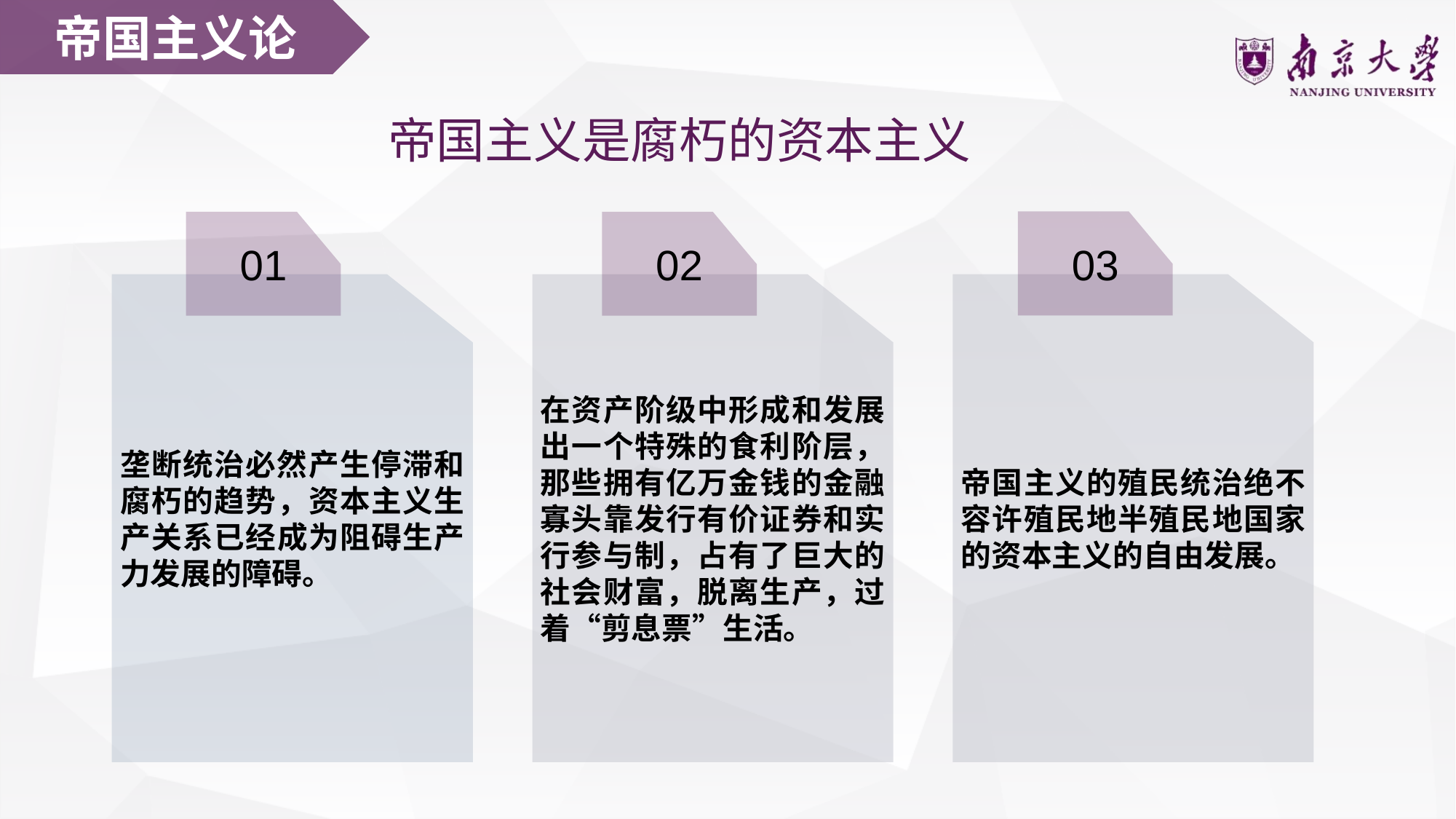

帝国主义论

帝国主义是腐朽的资本主义
03
01
02
垄断统治必然产生停滞和腐朽的趋势，资本主义生产关系已经成为阻碍生产力发展的障碍。
在资产阶级中形成和发展出一个特殊的食利阶层，那些拥有亿万金钱的金融寡头靠发行有价证券和实行参与制，占有了巨大的社会财富，脱离生产，过着“剪息票”生活。
帝国主义的殖民统治绝不容许殖民地半殖民地国家的资本主义的自由发展。